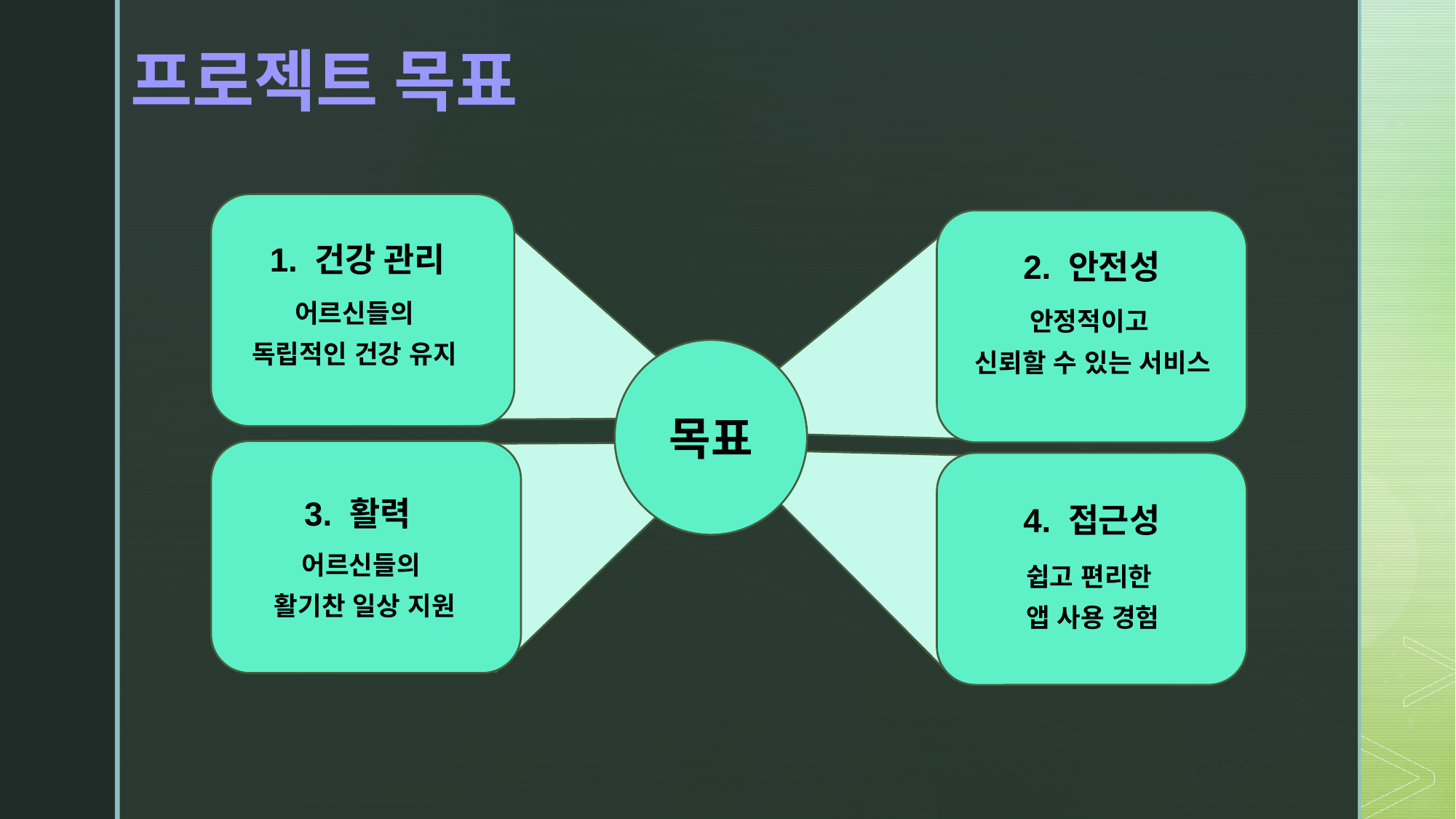

프로젝트 목표

1. 건강 관리
2. 안전성
어르신들의
독립적인 건강 유지
안정적이고
신뢰할 수 있는 서비스
목표

3. 활력
4. 접근성
어르신들의
활기찬 일상 지원

쉽고 편리한
앱 사용 경험